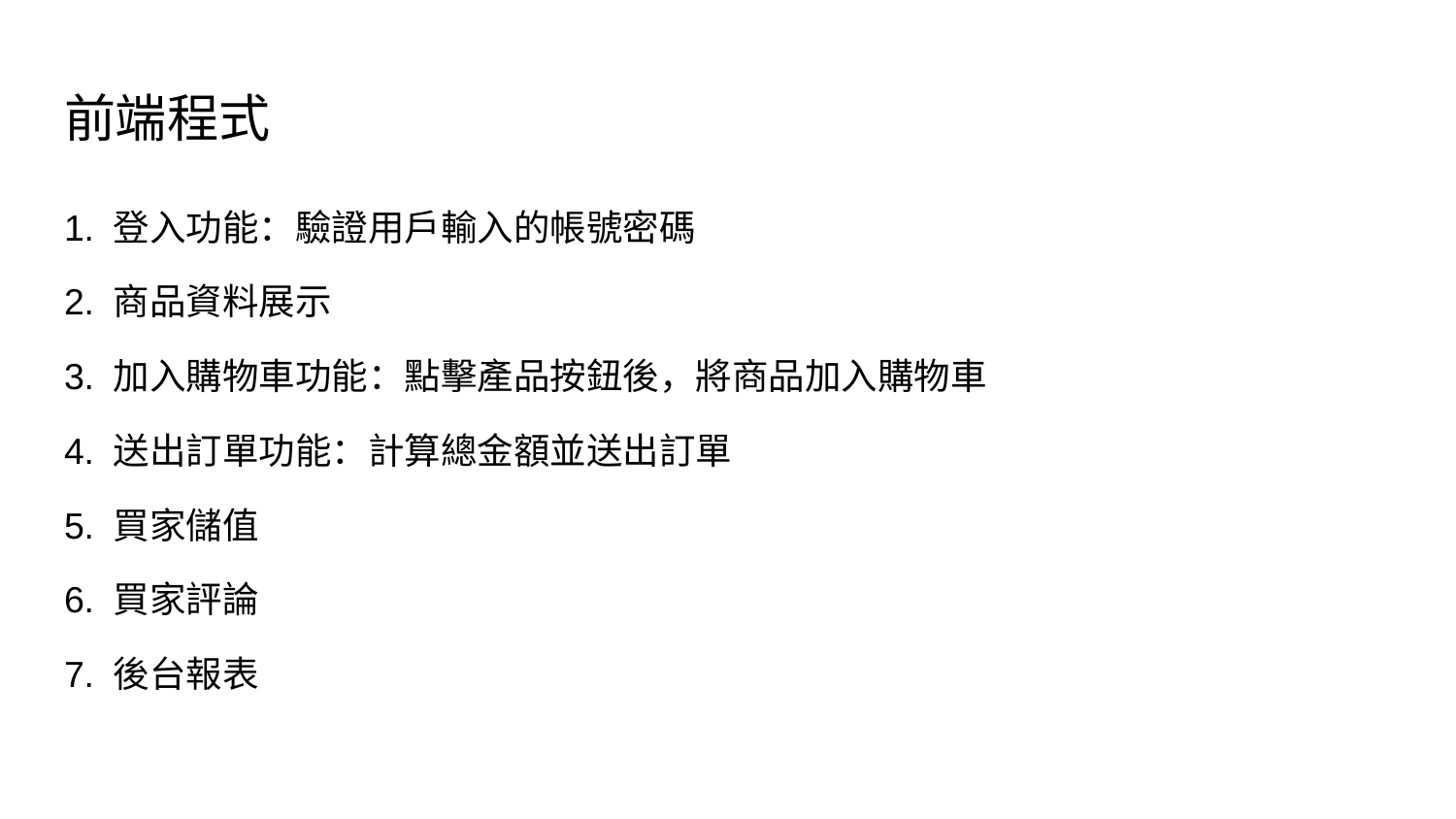

# 前端程式
1. 登入功能：驗證用戶輸入的帳號密碼
2. 商品資料展示
3. 加入購物車功能：點擊產品按鈕後，將商品加入購物車
4. 送出訂單功能：計算總金額並送出訂單
5. 買家儲值
6. 買家評論
7. 後台報表